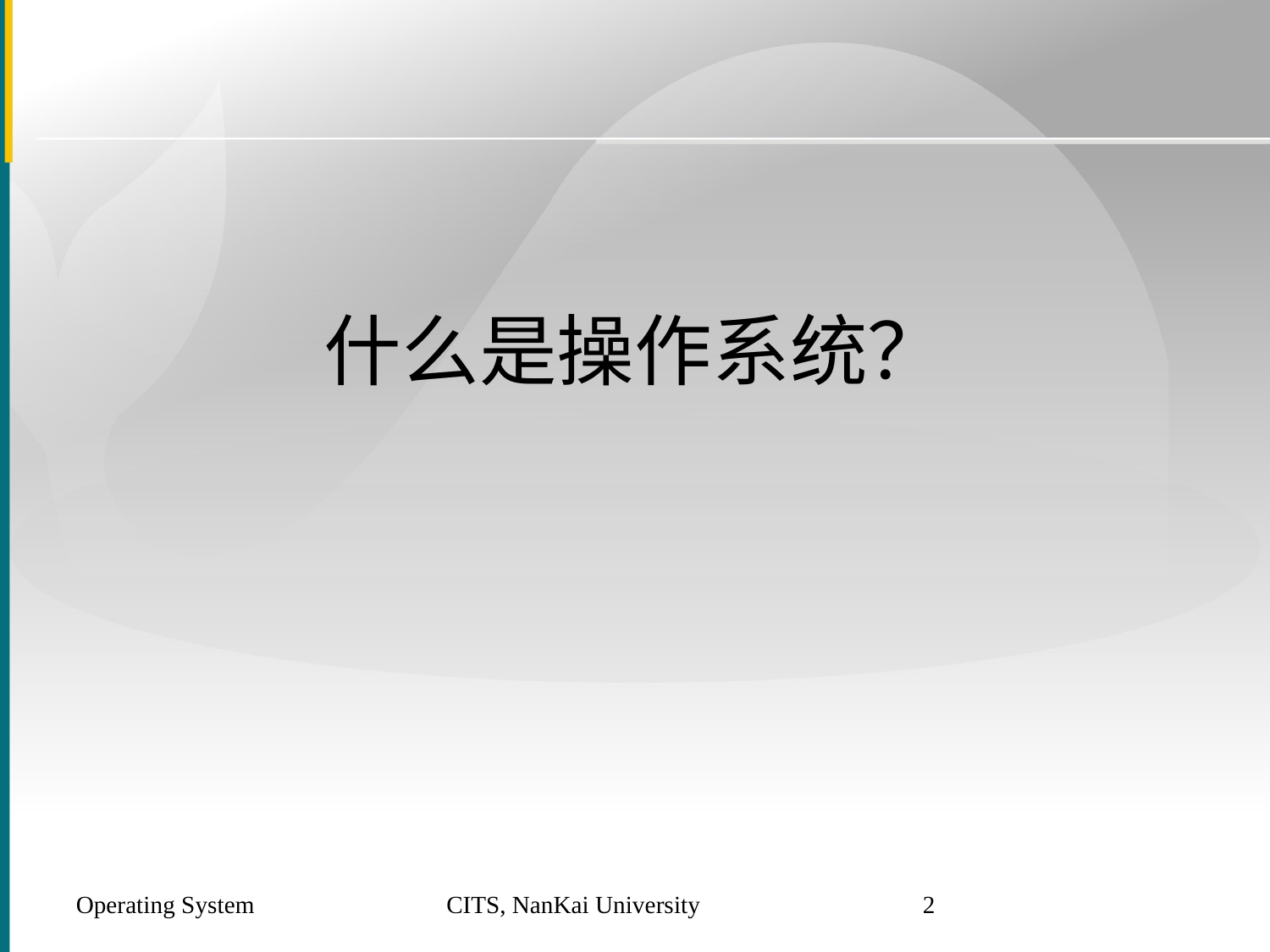

# 什么是操作系统？

Operating System
CITS, NanKai University
2